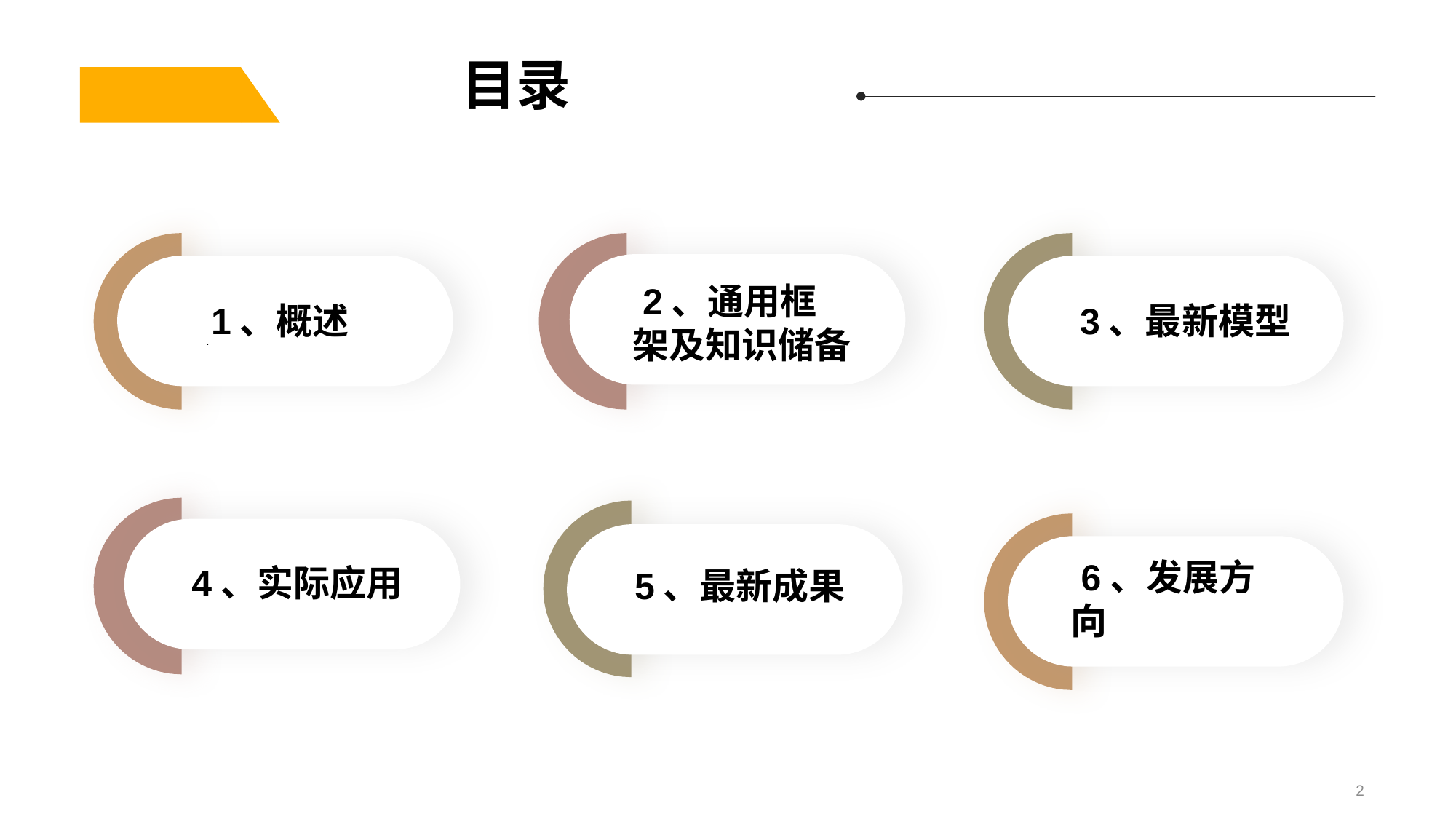

2、通用框架及知识储备

 1、概述
3、最新模型
.
# 目录

4、实际应用
5、最新成果

 6、发展方向
2